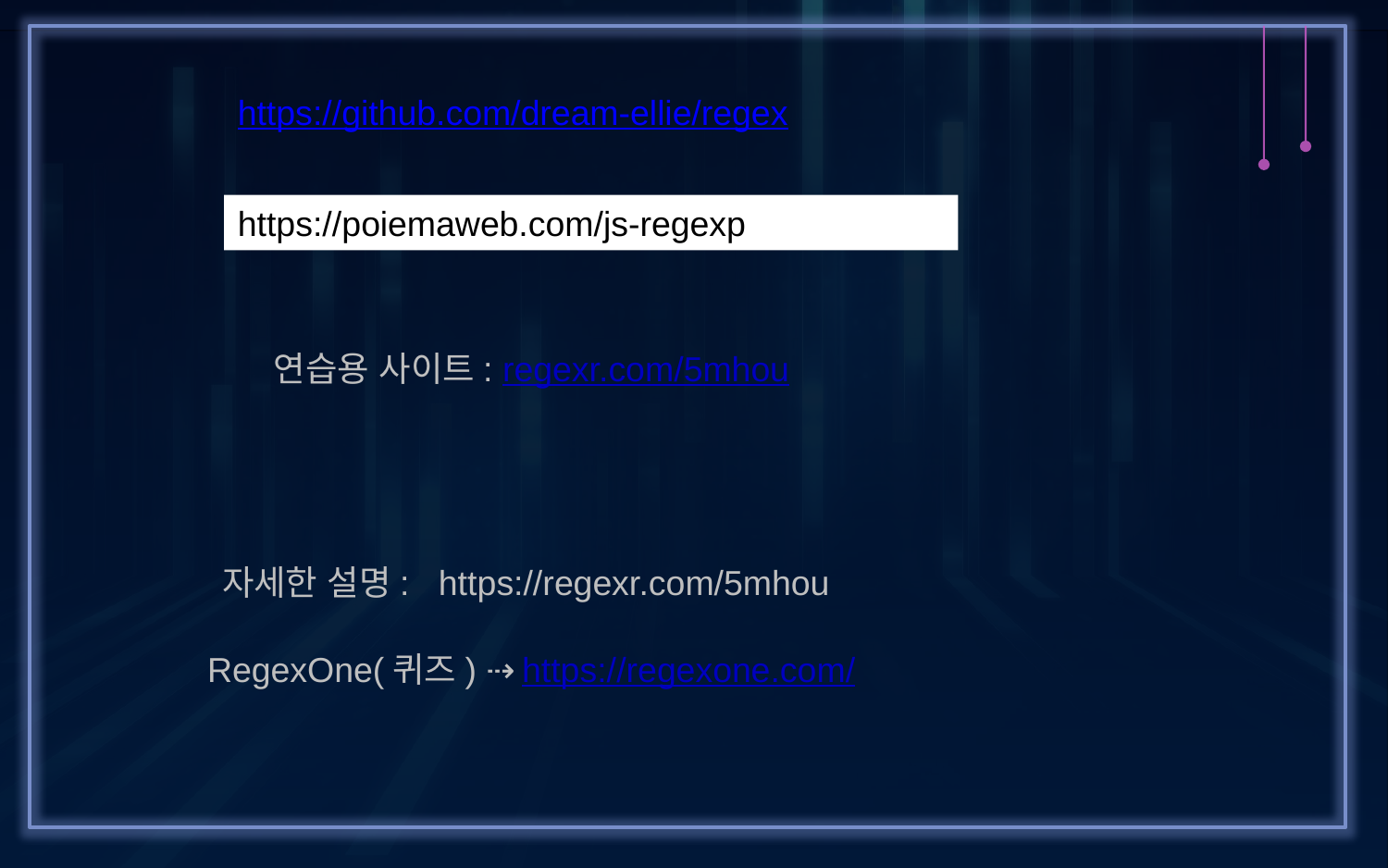

https://github.com/dream-ellie/regex
https://poiemaweb.com/js-regexp
연습용 사이트: regexr.com/5mhou
자세한 설명:   https://regexr.com/5mhou
RegexOne(퀴즈) ⇢ https://regexone.com/